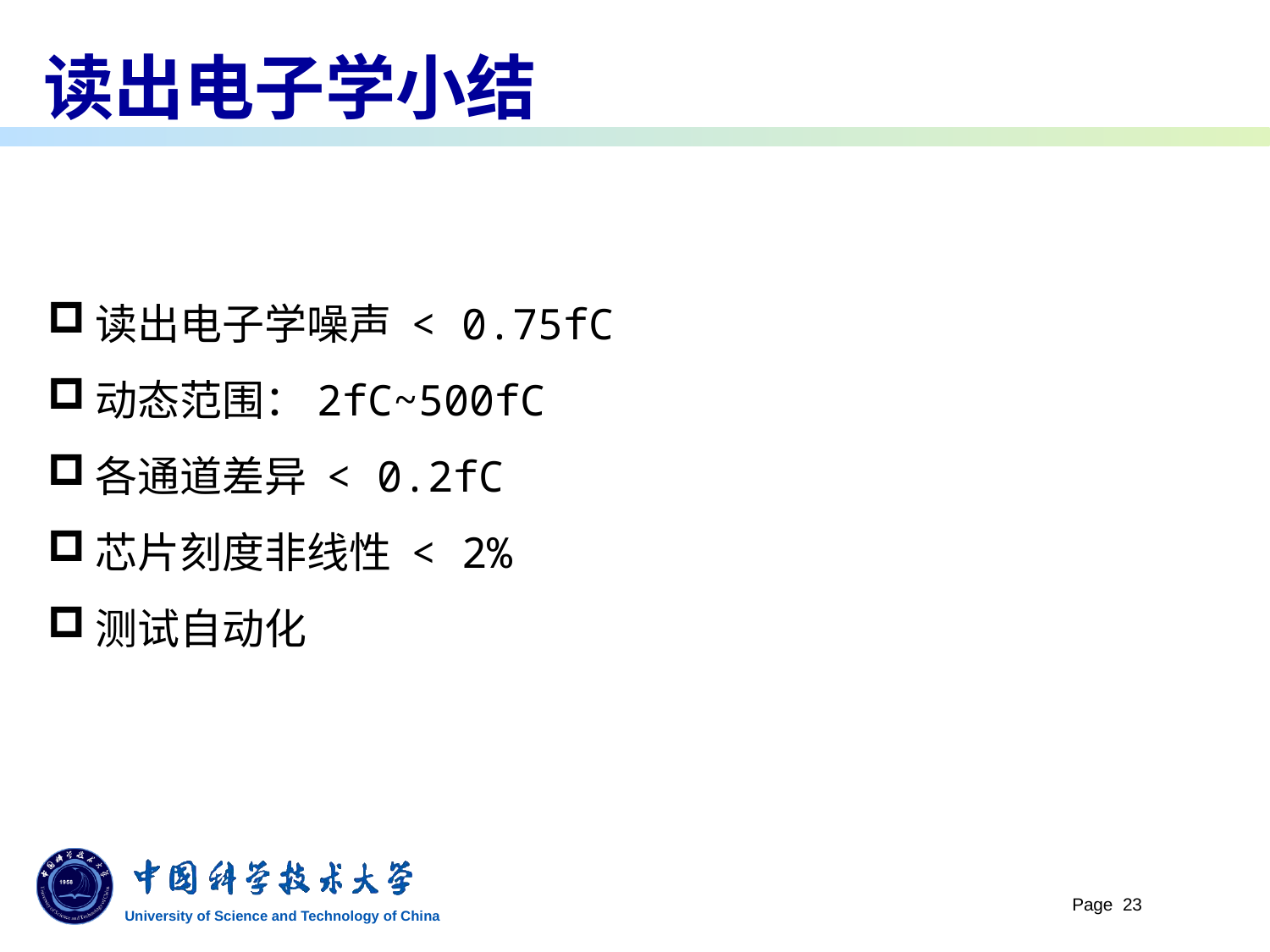

# 读出电子学小结
读出电子学噪声 < 0.75fC
动态范围：2fC~500fC
各通道差异 < 0.2fC
芯片刻度非线性 < 2%
测试自动化